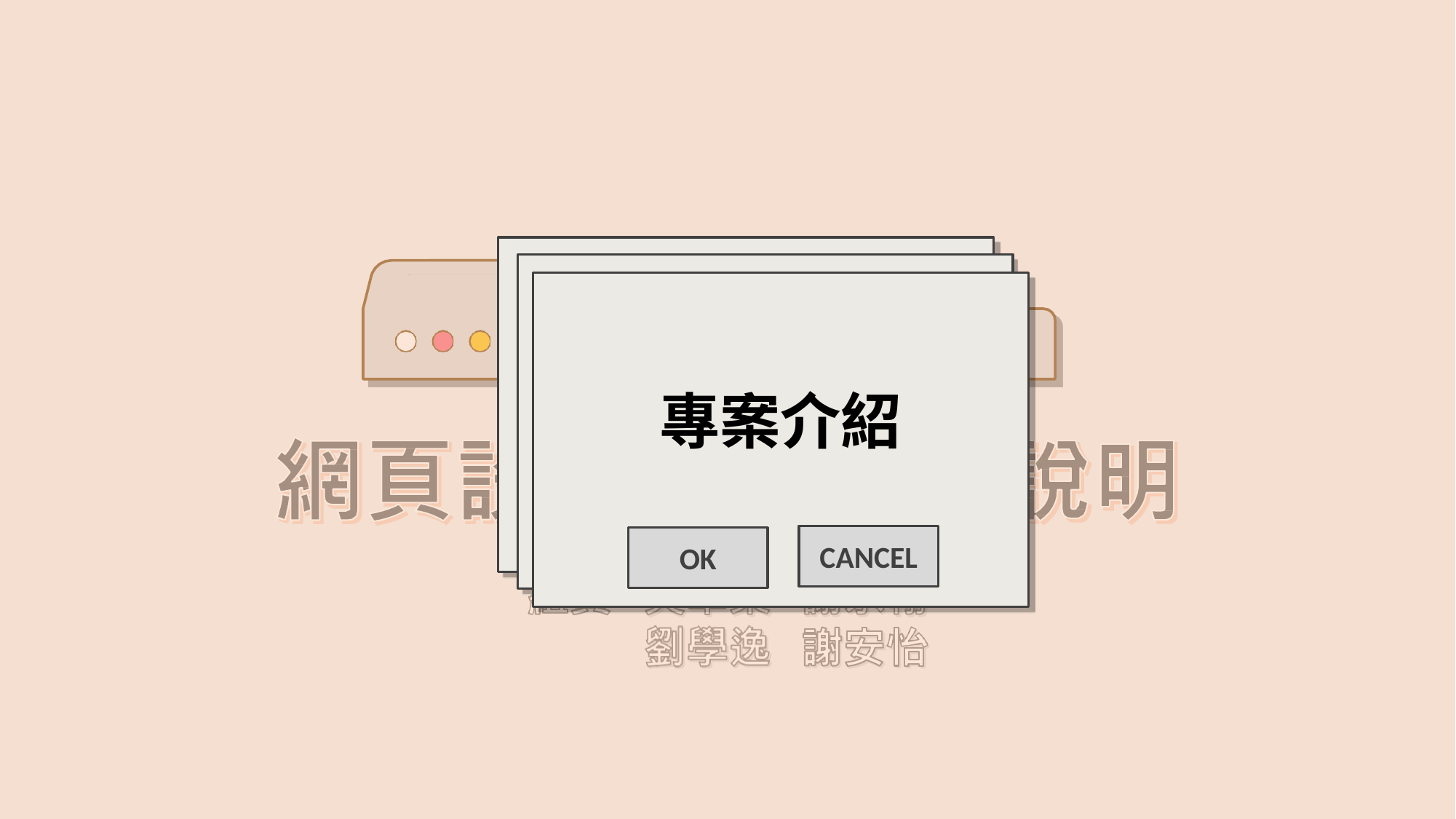

專案介紹
CANCEL
OK

專案介紹
CANCEL
OK

專案介紹
CANCEL
OK

ＢＵＤＤＹ-INFO

OK